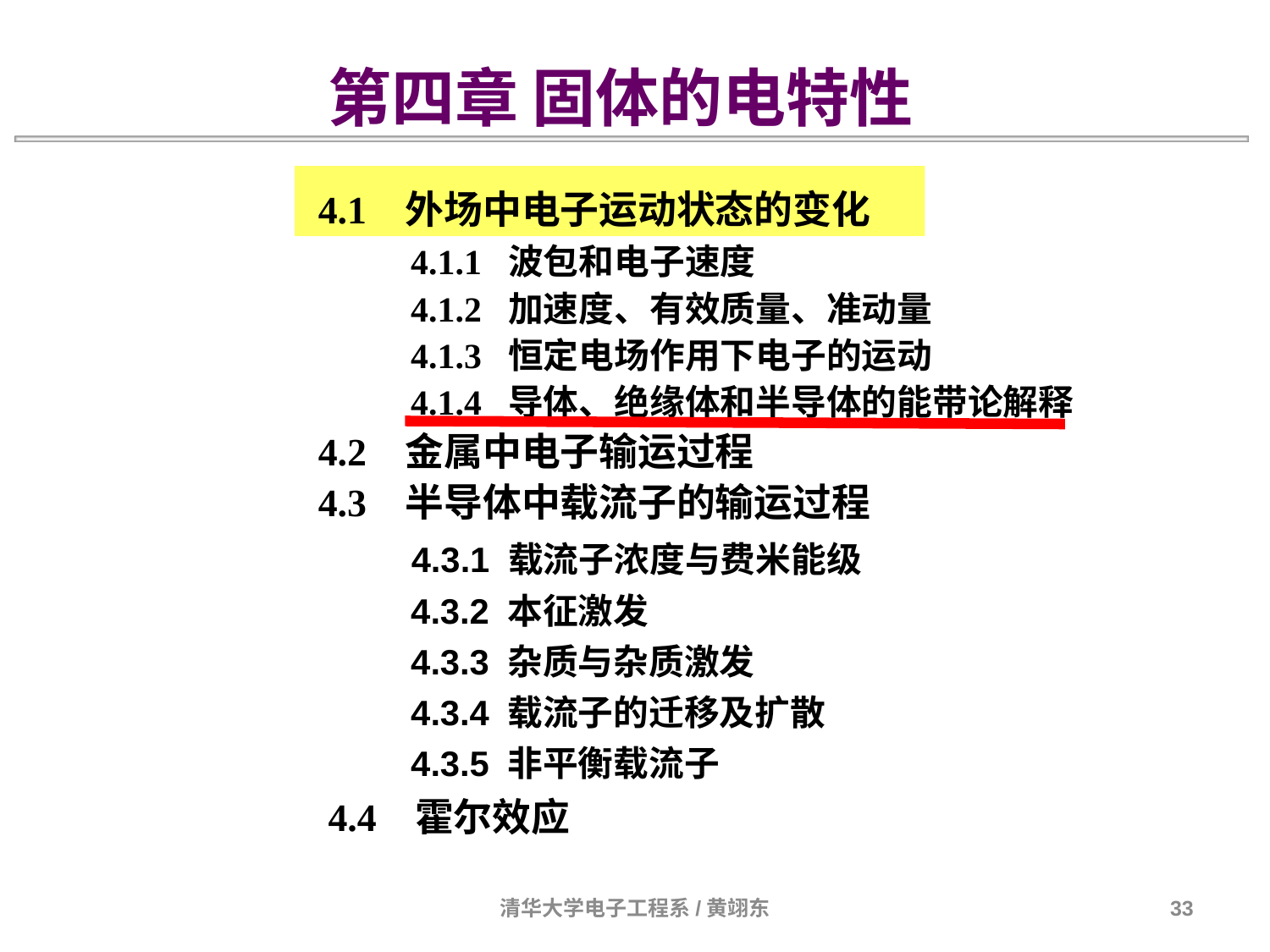

第四章 固体的电特性

4.1   外场中电子运动状态的变化
	4.1.1  波包和电子速度
	4.1.2  加速度、有效质量、准动量
	4.1.3  恒定电场作用下电子的运动
	4.1.4  导体、绝缘体和半导体的能带论解释
4.2   金属中电子输运过程
4.3   半导体中载流子的输运过程
          4.3.1 载流子浓度与费米能级
	4.3.2 本征激发
	4.3.3 杂质与杂质激发
	4.3.4 载流子的迁移及扩散
	4.3.5 非平衡载流子
 4.4   霍尔效应
清华大学电子工程系/黄翊东
33